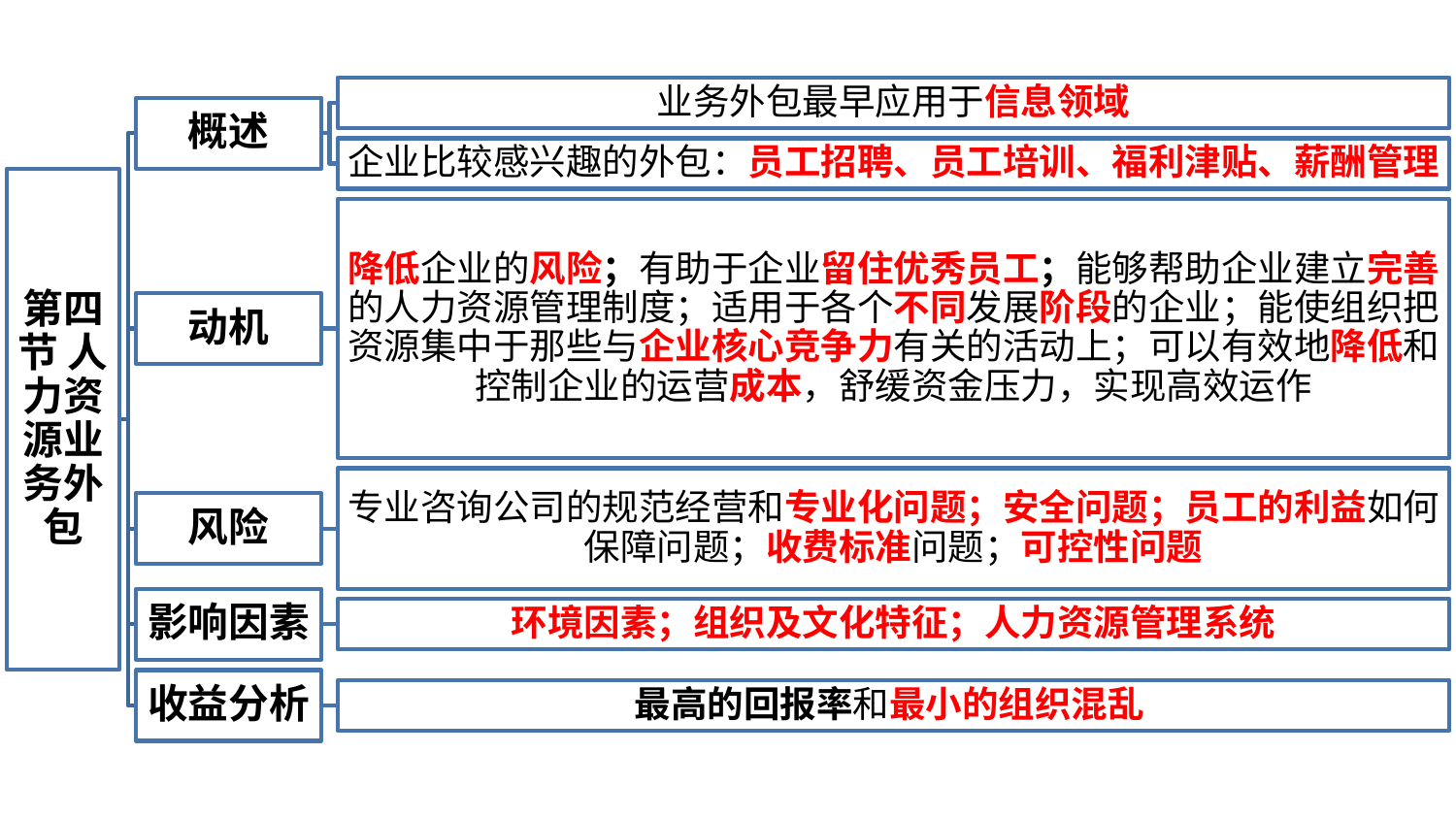

第四节 人力资源业务外包
概述
业务外包最早应用于信息领域
企业比较感兴趣的外包：员工招聘、员工培训、福利津贴、薪酬管理
动机
降低企业的风险；有助于企业留住优秀员工；能够帮助企业建立完善的人力资源管理制度；适用于各个不同发展阶段的企业；能使组织把资源集中于那些与企业核心竞争力有关的活动上；可以有效地降低和控制企业的运营成本，舒缓资金压力，实现高效运作
风险
专业咨询公司的规范经营和专业化问题；安全问题；员工的利益如何保障问题；收费标准问题；可控性问题
影响因素
环境因素；组织及文化特征；人力资源管理系统
收益分析
最高的回报率和最小的组织混乱
多题型